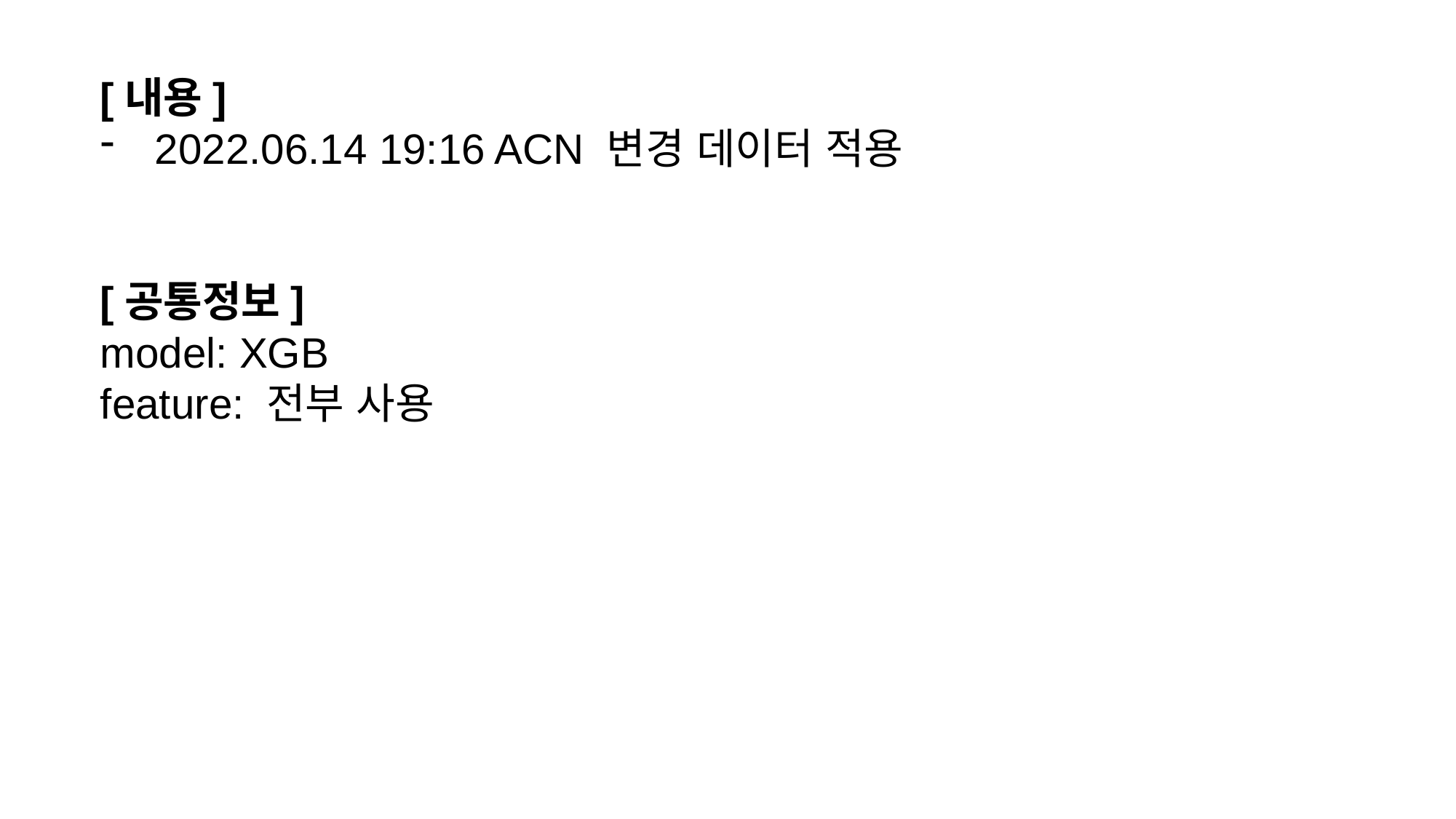

[내용]
2022.06.14 19:16 ACN 변경 데이터 적용

[공통정보]
model: XGB
feature: 전부 사용